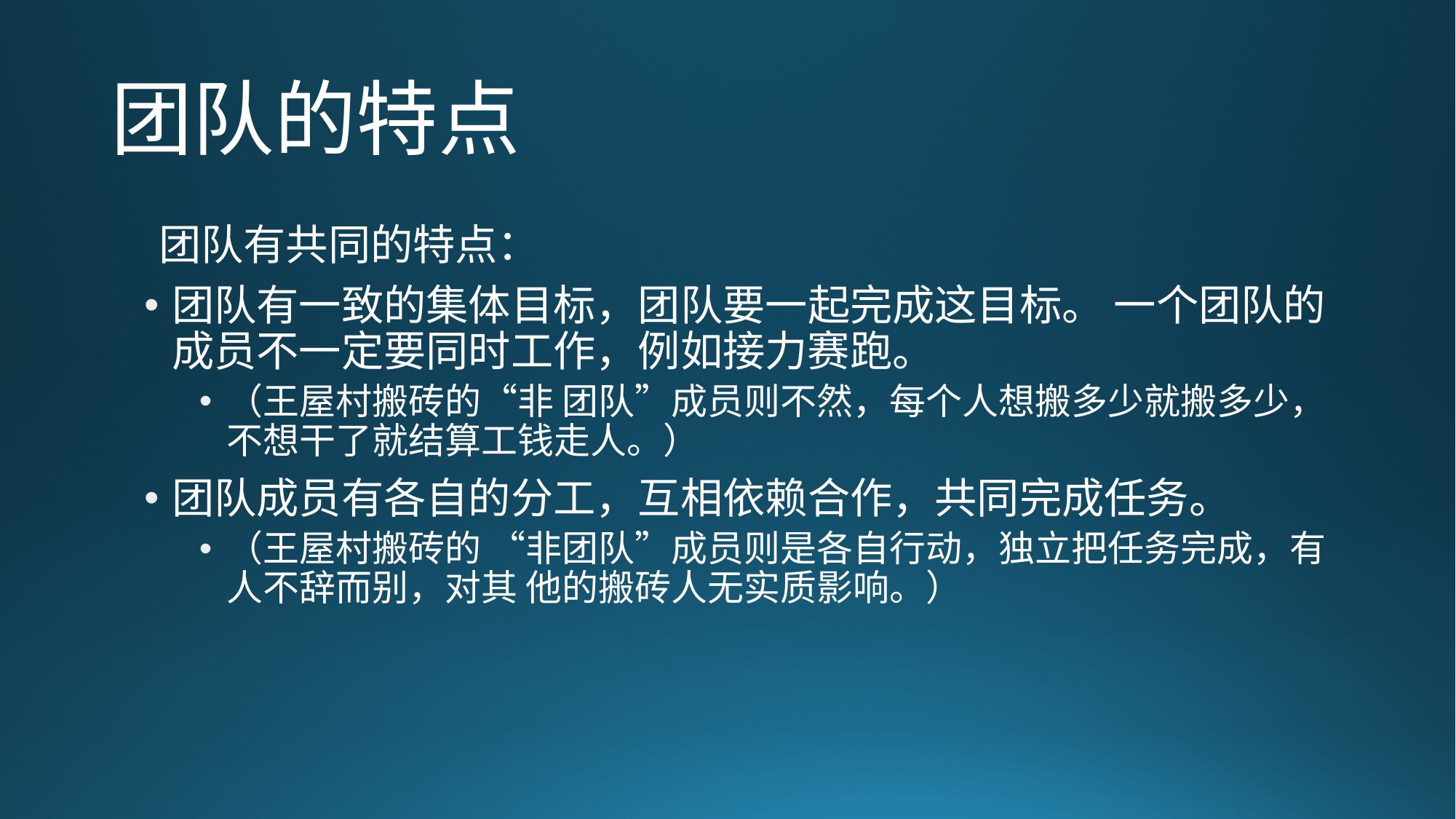

# 团队的特点
团队有共同的特点：
团队有一致的集体目标，团队要一起完成这目标。 一个团队的成员不一定要同时工作，例如接力赛跑。
（王屋村搬砖的“非 团队”成员则不然，每个人想搬多少就搬多少，不想干了就结算工钱走人。）
团队成员有各自的分工，互相依赖合作，共同完成任务。
（王屋村搬砖的 “非团队”成员则是各自行动，独立把任务完成，有人不辞而别，对其 他的搬砖人无实质影响。）